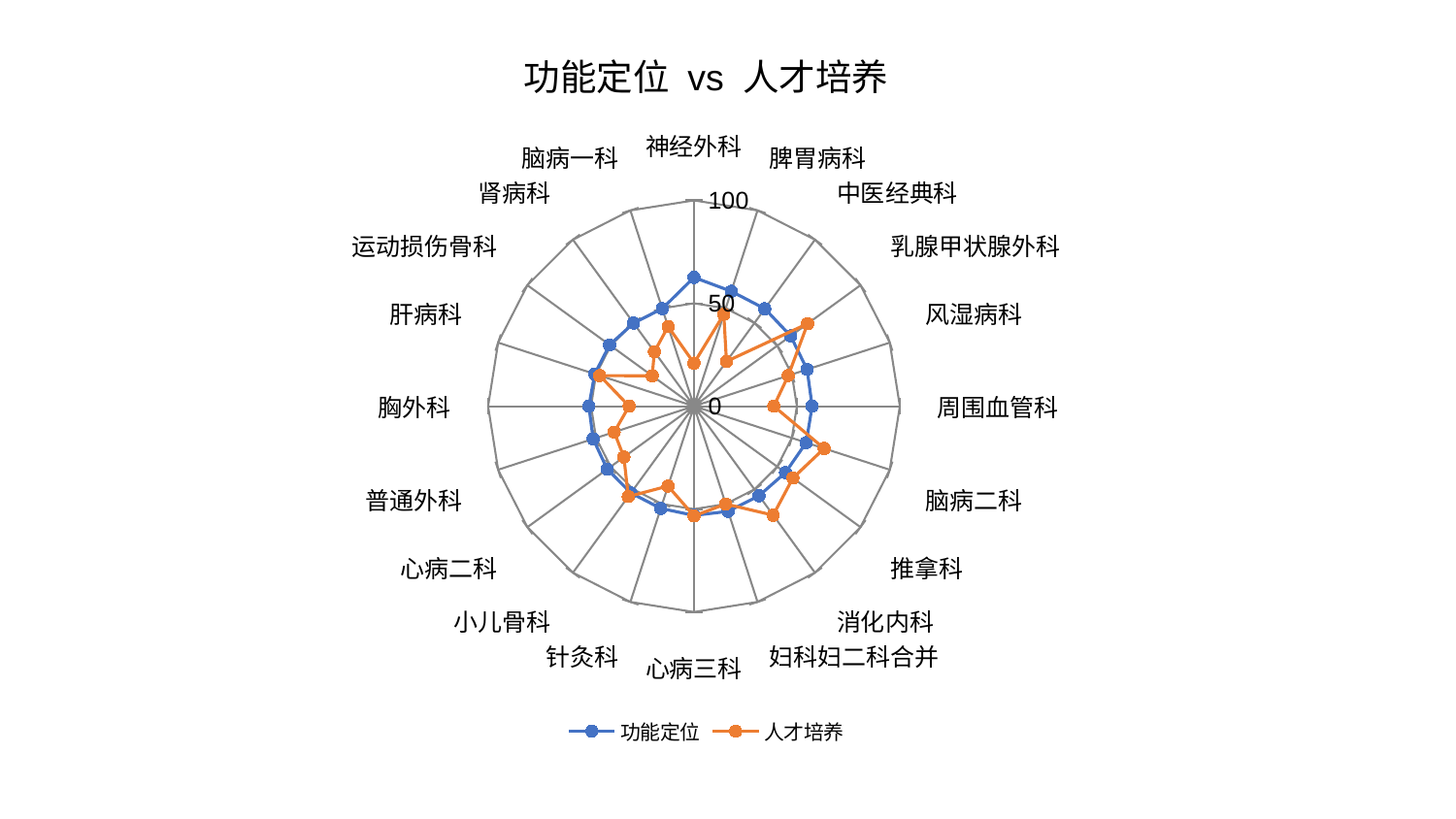

### Chart: 功能定位 vs 人才培养

| Category | 功能定位 | 人才培养 |
|---|---|---|
| 神经外科 | 62.57772276489708 | 20.92146342438851 |
| 脾胃病科 | 58.69327096920498 | 46.938334571263375 |
| 中医经典科 | 58.5491508519914 | 26.890522430900972 |
| 乳腺甲状腺外科 | 58.070266326079356 | 68.24231898546496 |
| 风湿病科 | 57.80582453212272 | 48.183473933316655 |
| 周围血管科 | 57.40592002883682 | 38.78107855045791 |
| 脑病二科 | 57.31710333600228 | 66.50616368912448 |
| 推拿科 | 54.935149137119154 | 59.3966521846786 |
| 消化内科 | 53.79911322119948 | 65.47294678305818 |
| 妇科妇二科合并 | 53.72511820656986 | 49.973698586089235 |
| 心病三科 | 53.063547047839684 | 53.33455201962335 |
| 针灸科 | 52.23736276695188 | 40.83464743832553 |
| 小儿骨科 | 52.11736903645792 | 54.288064122116104 |
| 心病二科 | 52.07191807789394 | 42.060670061697785 |
| 普通外科 | 51.49429289281524 | 40.74485022734128 |
| 胸外科 | 51.05108534980831 | 31.487471787897807 |
| 肝病科 | 50.69287380432345 | 48.1453698364528 |
| 运动损伤骨科 | 50.66095428409486 | 25.09121925219689 |
| 肾病科 | 49.91162975060748 | 32.72170110915058 |
| 脑病一科 | 49.83935105458419 | 40.70253589199147 |
41